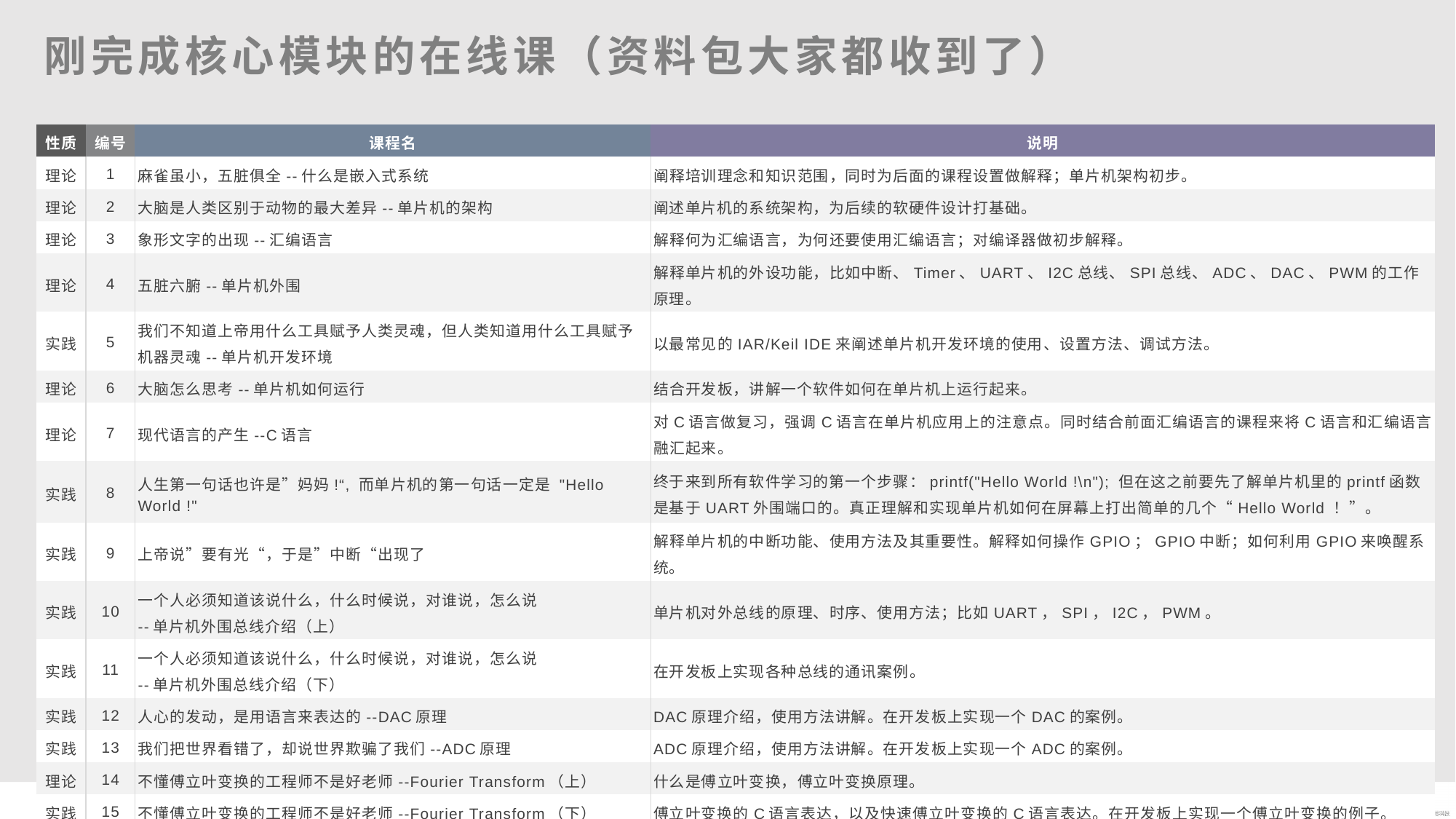

刚完成核心模块的在线课（资料包大家都收到了）
| 性质 | 编号 | 课程名 | 说明 |
| --- | --- | --- | --- |
| 理论 | 1 | 麻雀虽小，五脏俱全--什么是嵌入式系统 | 阐释培训理念和知识范围，同时为后面的课程设置做解释；单片机架构初步。 |
| 理论 | 2 | 大脑是人类区别于动物的最大差异--单片机的架构 | 阐述单片机的系统架构，为后续的软硬件设计打基础。 |
| 理论 | 3 | 象形文字的出现--汇编语言 | 解释何为汇编语言，为何还要使用汇编语言；对编译器做初步解释。 |
| 理论 | 4 | 五脏六腑--单片机外围 | 解释单片机的外设功能，比如中断、Timer、UART、I2C总线、SPI总线、ADC、DAC、PWM的工作原理。 |
| 实践 | 5 | 我们不知道上帝用什么工具赋予人类灵魂，但人类知道用什么工具赋予机器灵魂--单片机开发环境 | 以最常见的IAR/Keil IDE来阐述单片机开发环境的使用、设置方法、调试方法。 |
| 理论 | 6 | 大脑怎么思考--单片机如何运行 | 结合开发板，讲解一个软件如何在单片机上运行起来。 |
| 理论 | 7 | 现代语言的产生--C语言 | 对C语言做复习，强调C语言在单片机应用上的注意点。同时结合前面汇编语言的课程来将C语言和汇编语言融汇起来。 |
| 实践 | 8 | 人生第一句话也许是”妈妈!“, 而单片机的第一句话一定是 "Hello World !" | 终于来到所有软件学习的第一个步骤：printf("Hello World !\n"); 但在这之前要先了解单片机里的printf函数是基于UART外围端口的。真正理解和实现单片机如何在屏幕上打出简单的几个“Hello World ！”。 |
| 实践 | 9 | 上帝说”要有光“，于是”中断“出现了 | 解释单片机的中断功能、使用方法及其重要性。解释如何操作GPIO；GPIO中断；如何利用GPIO来唤醒系统。 |
| 实践 | 10 | 一个人必须知道该说什么，什么时候说，对谁说，怎么说 --单片机外围总线介绍（上） | 单片机对外总线的原理、时序、使用方法；比如UART，SPI，I2C，PWM。 |
| 实践 | 11 | 一个人必须知道该说什么，什么时候说，对谁说，怎么说 --单片机外围总线介绍（下） | 在开发板上实现各种总线的通讯案例。 |
| 实践 | 12 | 人心的发动，是用语言来表达的--DAC原理 | DAC原理介绍，使用方法讲解。在开发板上实现一个DAC的案例。 |
| 实践 | 13 | 我们把世界看错了，却说世界欺骗了我们--ADC原理 | ADC原理介绍，使用方法讲解。在开发板上实现一个ADC的案例。 |
| 理论 | 14 | 不懂傅立叶变换的工程师不是好老师--Fourier Transform（上） | 什么是傅立叶变换，傅立叶变换原理。 |
| 实践 | 15 | 不懂傅立叶变换的工程师不是好老师--Fourier Transform（下） | 傅立叶变换的C语言表达，以及快速傅立叶变换的C语言表达。在开发板上实现一个傅立叶变换的例子。 |
| 实践 | 16 | PCB Layout | 基于Altium Designer，讲解如何从原理图开始，绘制PCB。 |
| 理论 | 17 | 实践出真知--做个项目吧 | 设定一个项目，请学员思考如何着手工作，同时演示正常的流程。 |
| 考核 | 18 | 是骡子是马，拉出来溜溜 | 用前一节课程讨论的项目，要求学员完成在开发板上运行的软件，在线演示结果。 |